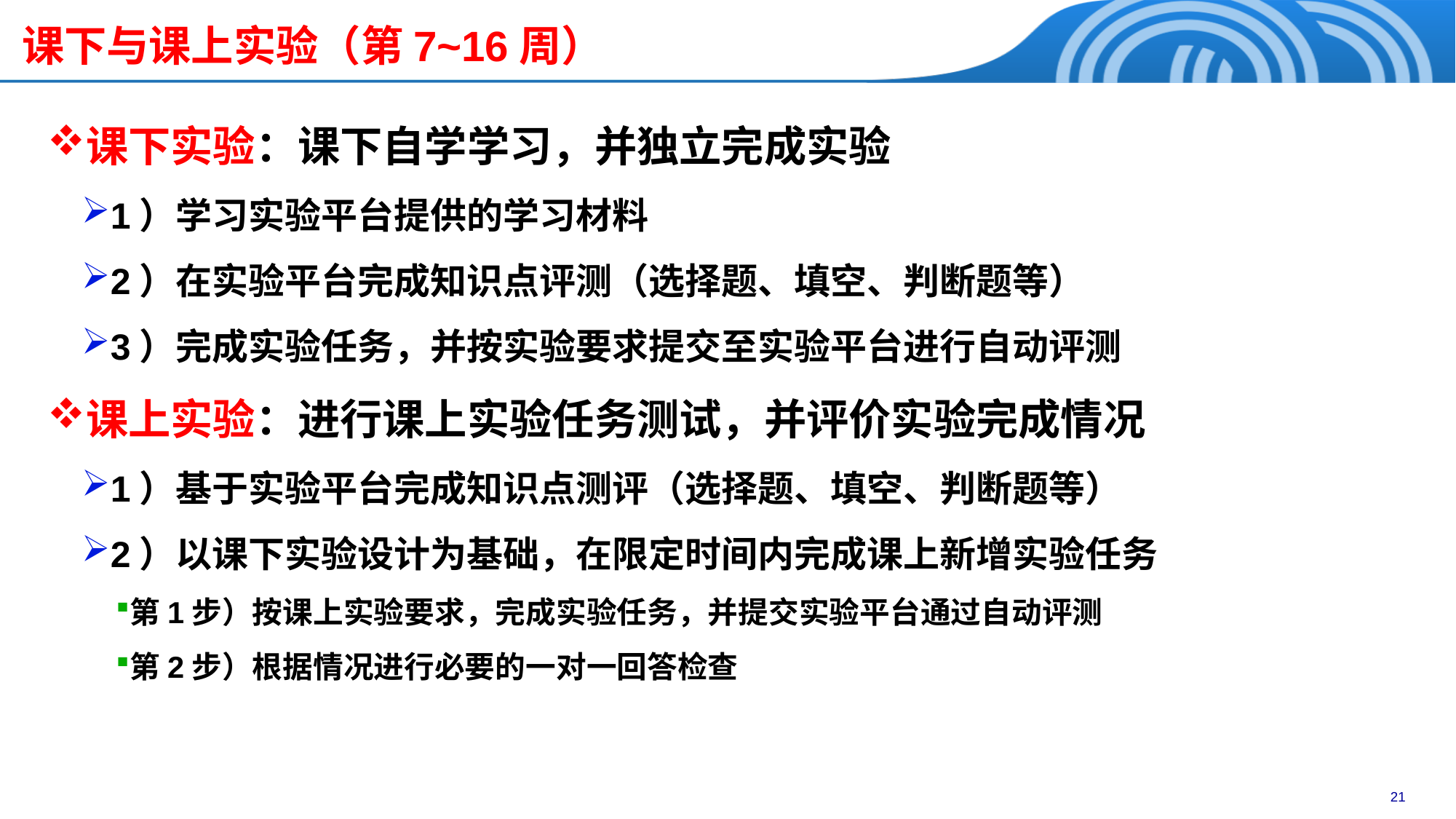

# 课下与课上实验（第7~16周）
课下实验：课下自学学习，并独立完成实验
1）学习实验平台提供的学习材料
2）在实验平台完成知识点评测（选择题、填空、判断题等）
3）完成实验任务，并按实验要求提交至实验平台进行自动评测
课上实验：进行课上实验任务测试，并评价实验完成情况
1）基于实验平台完成知识点测评（选择题、填空、判断题等）
2）以课下实验设计为基础，在限定时间内完成课上新增实验任务
第1步）按课上实验要求，完成实验任务，并提交实验平台通过自动评测
第2步）根据情况进行必要的一对一回答检查